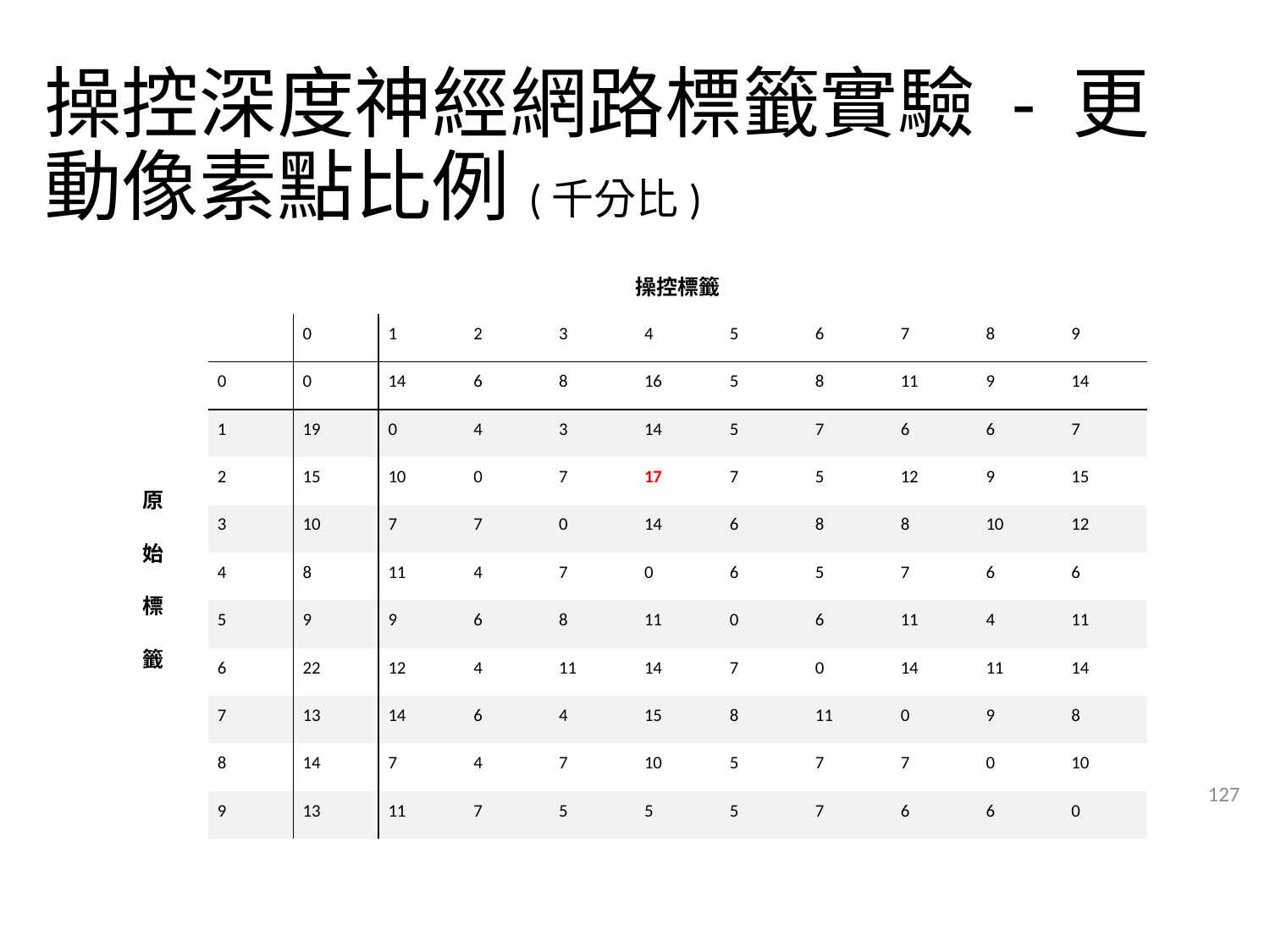

# 操控深度神經網路標籤實驗 - 更動像素點比例(千分比)
|  | 操控標籤 |  |  |  |  |  |  |  |  |  |  |
| --- | --- | --- | --- | --- | --- | --- | --- | --- | --- | --- | --- |
| 原 始 標 籤 |  | 0 | 1 | 2 | 3 | 4 | 5 | 6 | 7 | 8 | 9 |
|  | 0 | 0 | 14 | 6 | 8 | 16 | 5 | 8 | 11 | 9 | 14 |
|  | 1 | 19 | 0 | 4 | 3 | 14 | 5 | 7 | 6 | 6 | 7 |
|  | 2 | 15 | 10 | 0 | 7 | 17 | 7 | 5 | 12 | 9 | 15 |
|  | 3 | 10 | 7 | 7 | 0 | 14 | 6 | 8 | 8 | 10 | 12 |
|  | 4 | 8 | 11 | 4 | 7 | 0 | 6 | 5 | 7 | 6 | 6 |
|  | 5 | 9 | 9 | 6 | 8 | 11 | 0 | 6 | 11 | 4 | 11 |
|  | 6 | 22 | 12 | 4 | 11 | 14 | 7 | 0 | 14 | 11 | 14 |
|  | 7 | 13 | 14 | 6 | 4 | 15 | 8 | 11 | 0 | 9 | 8 |
|  | 8 | 14 | 7 | 4 | 7 | 10 | 5 | 7 | 7 | 0 | 10 |
|  | 9 | 13 | 11 | 7 | 5 | 5 | 5 | 7 | 6 | 6 | 0 |
127